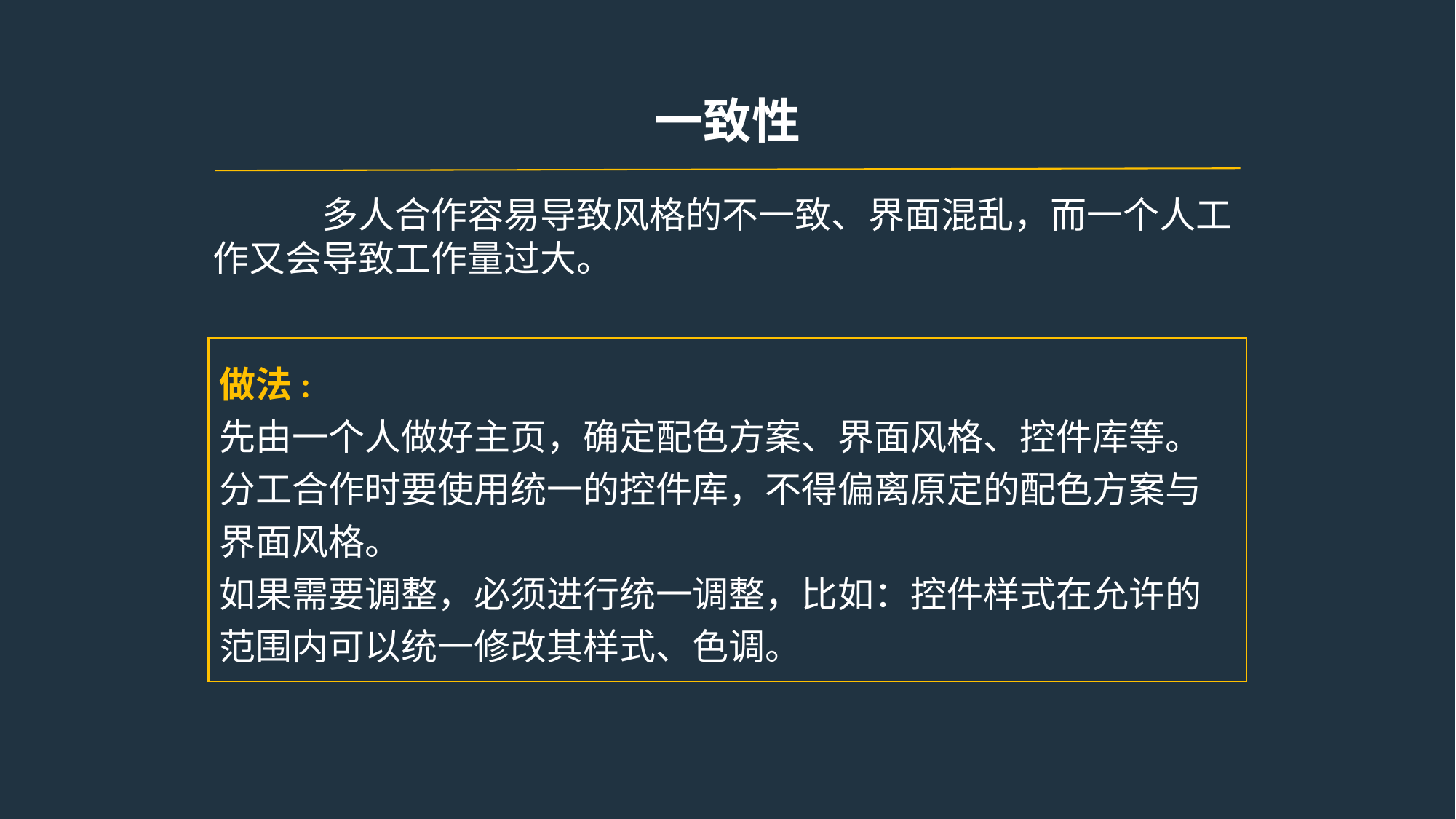

一致性

	多人合作容易导致风格的不一致、界面混乱，而一个人工作又会导致工作量过大。
做法:
先由一个人做好主页，确定配色方案、界面风格、控件库等。
分工合作时要使用统一的控件库，不得偏离原定的配色方案与界面风格。
如果需要调整，必须进行统一调整，比如：控件样式在允许的范围内可以统一修改其样式、色调。